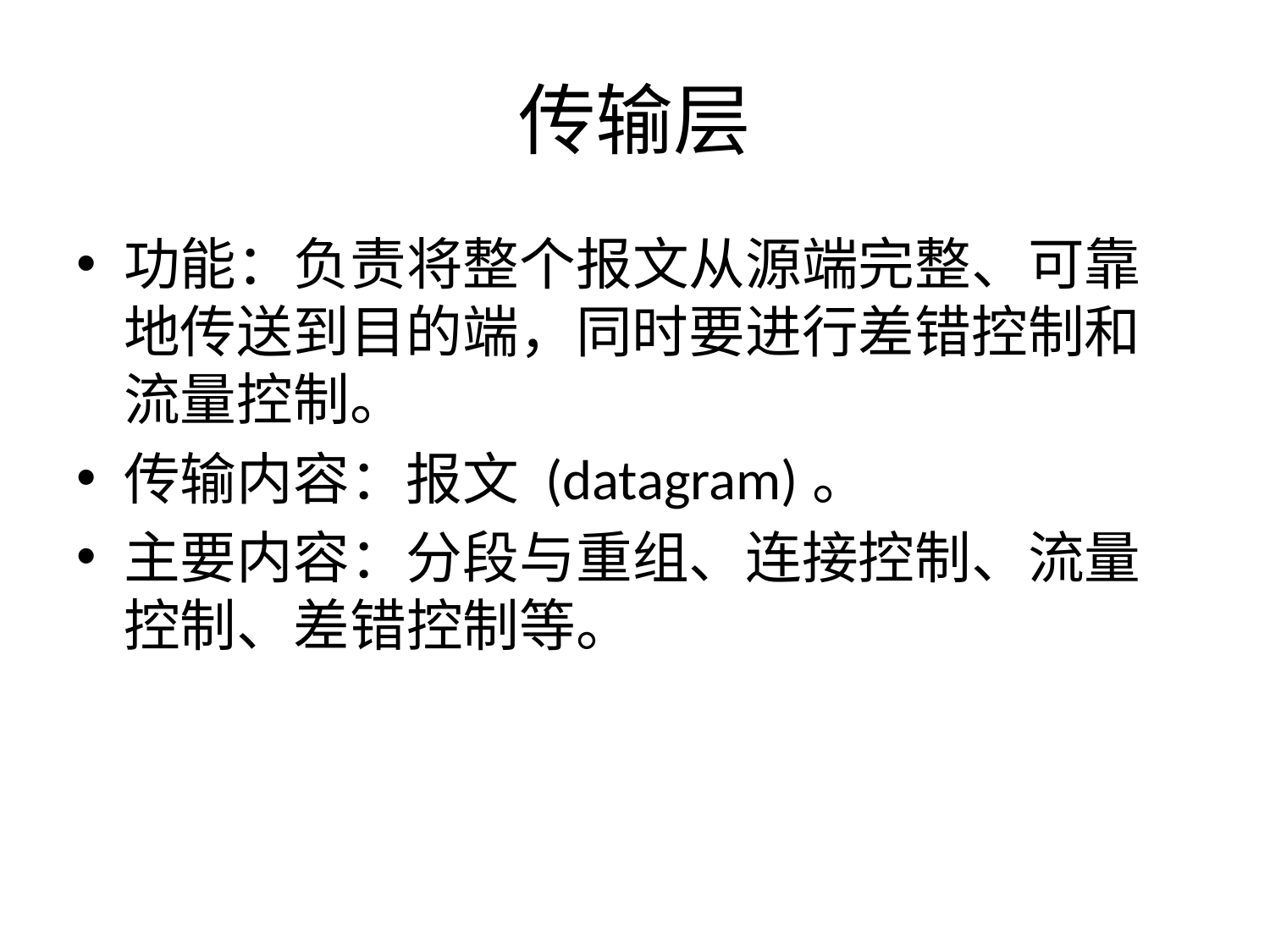

# 传输层
功能：负责将整个报文从源端完整、可靠地传送到目的端，同时要进行差错控制和流量控制。
传输内容：报文 (datagram)。
主要内容：分段与重组、连接控制、流量控制、差错控制等。